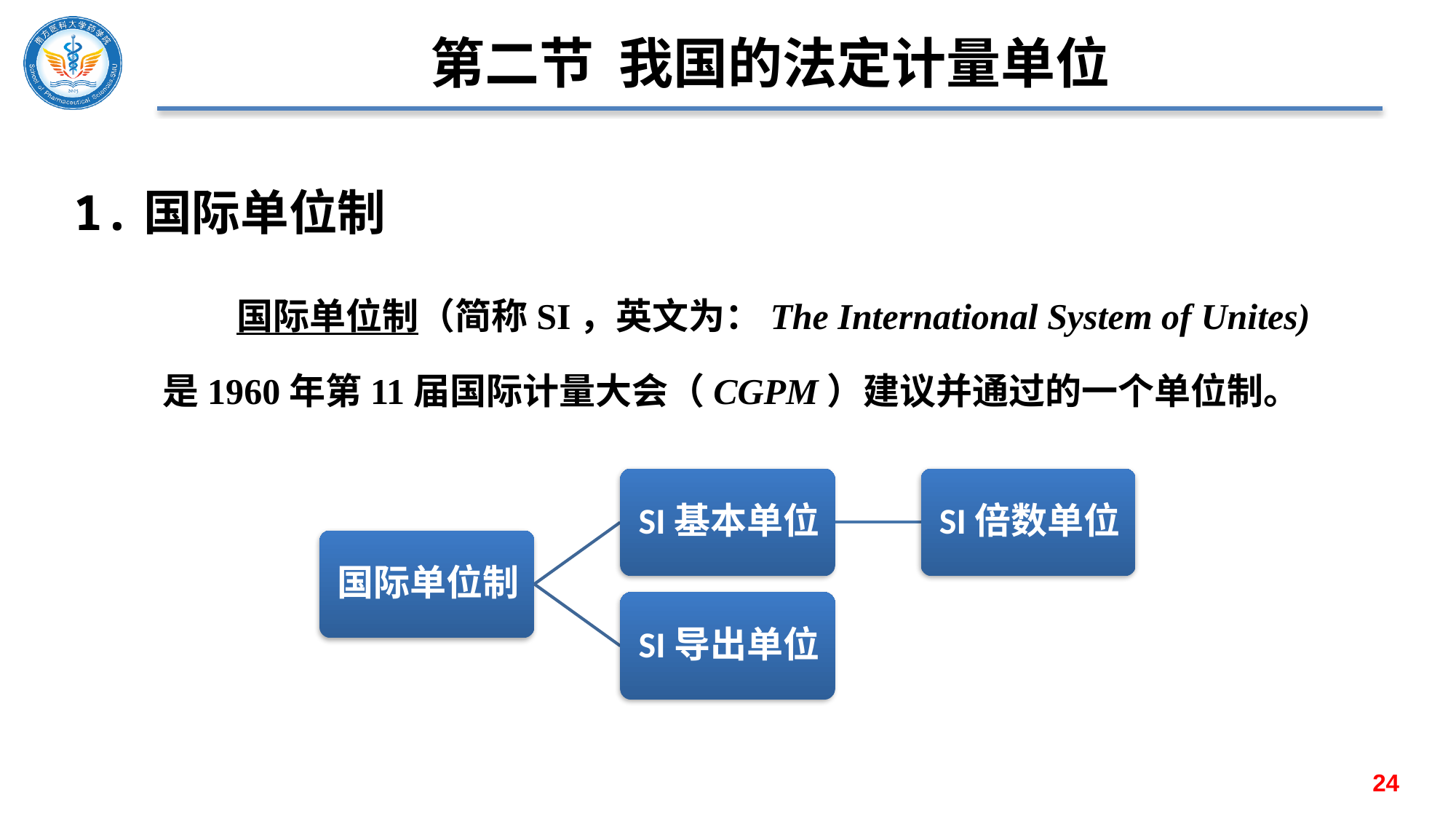

# 第二节  我国的法定计量单位
1.国际单位制
        国际单位制（简称SI，英文为：The International System of Unites) 是1960年第11届国际计量大会（CGPM）建议并通过的一个单位制。
国际单位制

SI基本单位

SI倍数单位

SI导出单位
24